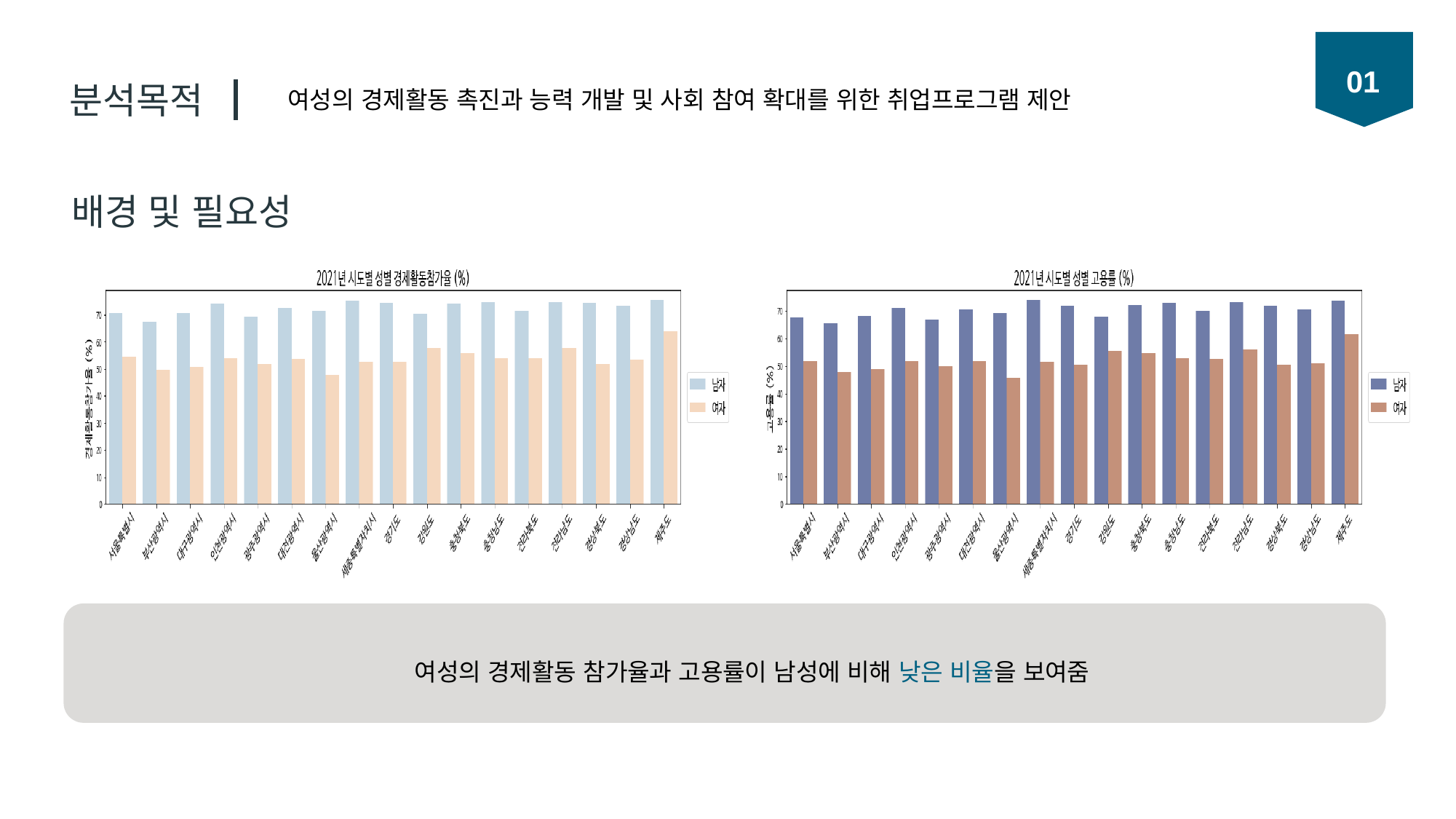

01
분석목적
여성의 경제활동 촉진과 능력 개발 및 사회 참여 확대를 위한 취업프로그램 제안
배경 및 필요성

여성의 경제활동 참가율과 고용률이 남성에 비해 낮은 비율을 보여줌